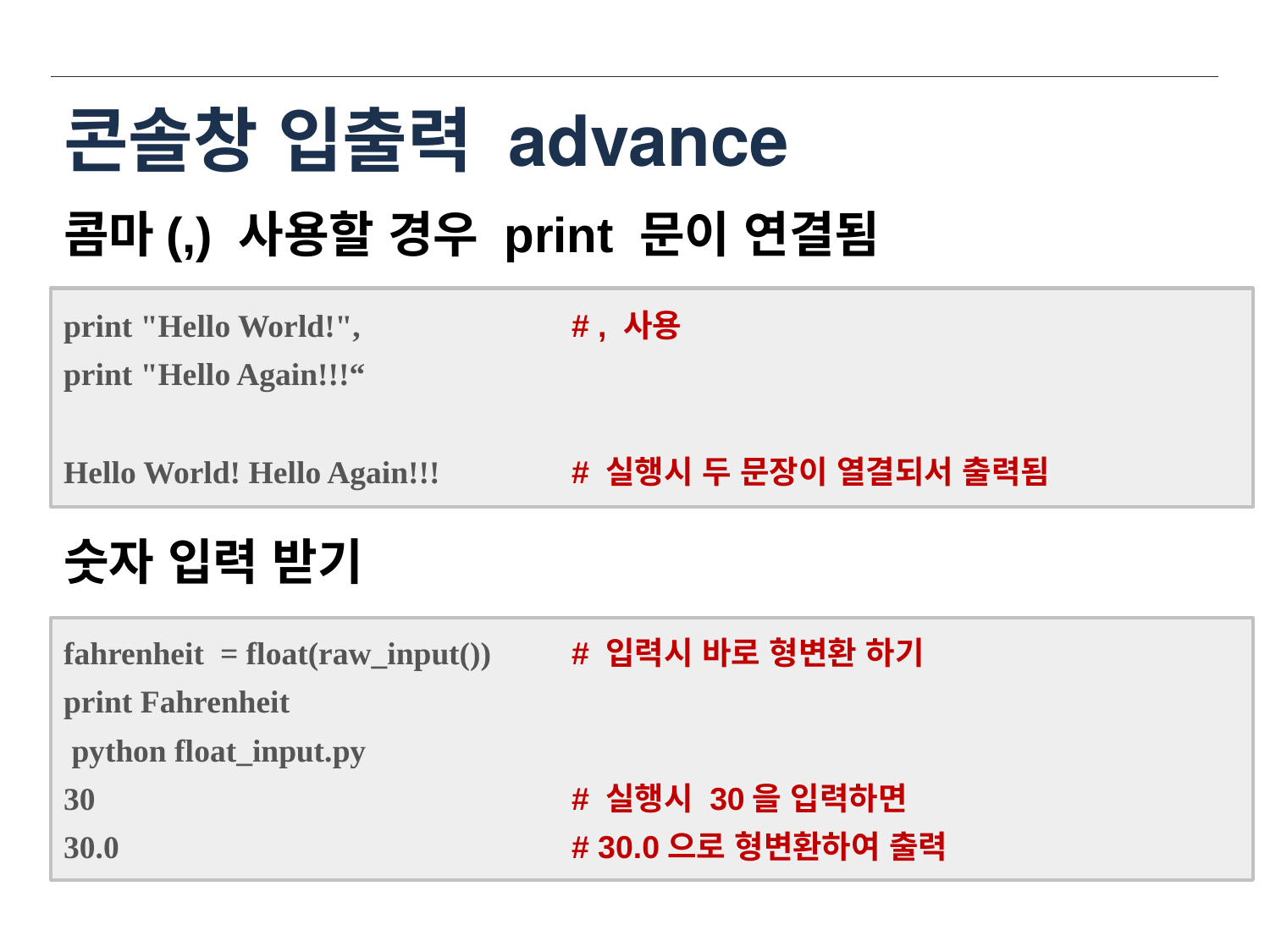

# 콘솔창 입출력 advance
콤마(,) 사용할 경우 print 문이 연결됨
print "Hello World!", 		# , 사용
print "Hello Again!!!“

Hello World! Hello Again!!!		# 실행시 두 문장이 열결되서 출력됨
숫자 입력 받기
fahrenheit  = float(raw_input()) 	# 입력시 바로 형변환 하기
print Fahrenheit
 python float_input.py
30				# 실행시 30을 입력하면
30.0				# 30.0으로 형변환하여 출력